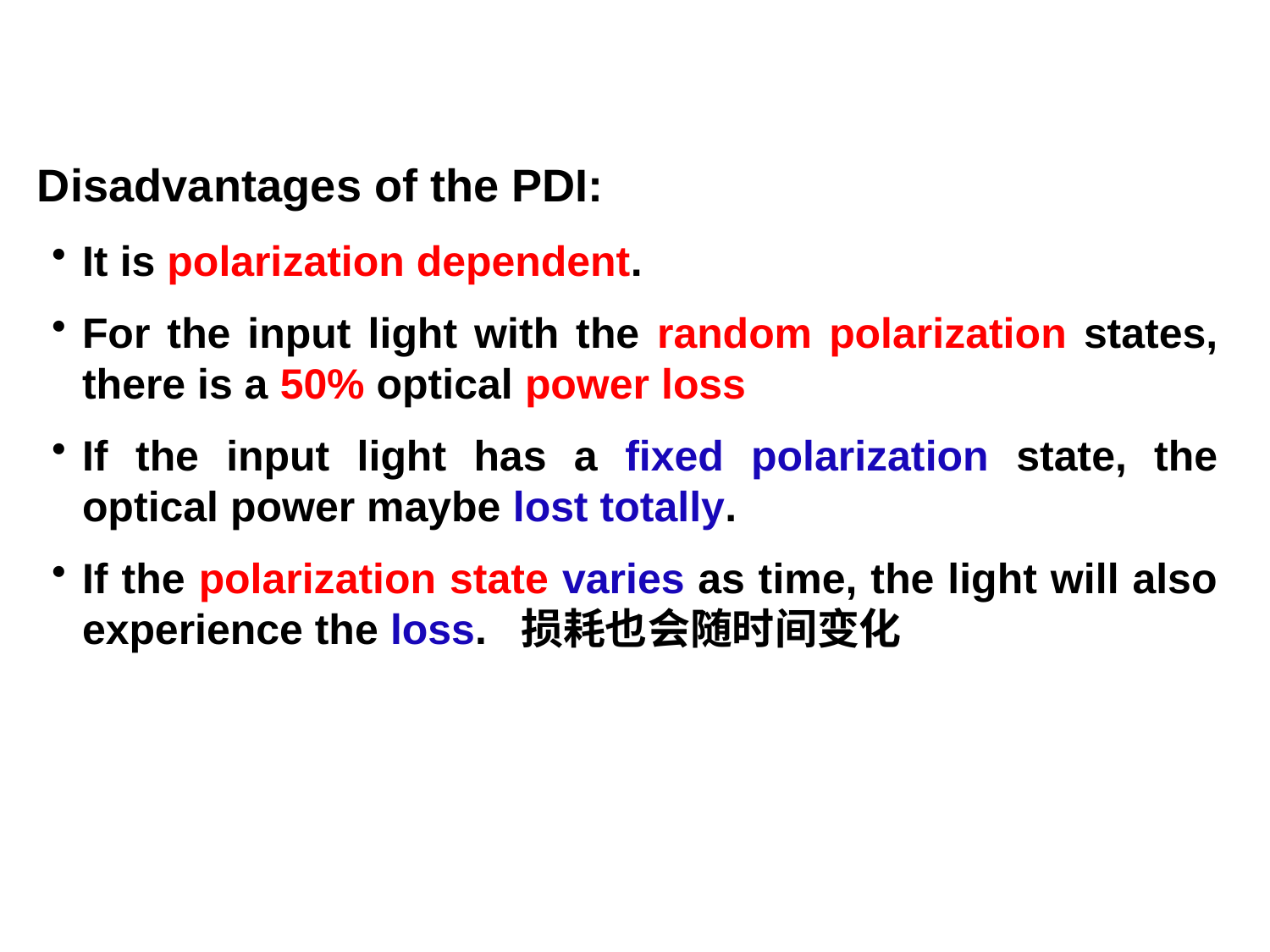

Disadvantages of the PDI:
It is polarization dependent.
For the input light with the random polarization states, there is a 50% optical power loss
If the input light has a fixed polarization state, the optical power maybe lost totally.
If the polarization state varies as time, the light will also experience the loss.  损耗也会随时间变化